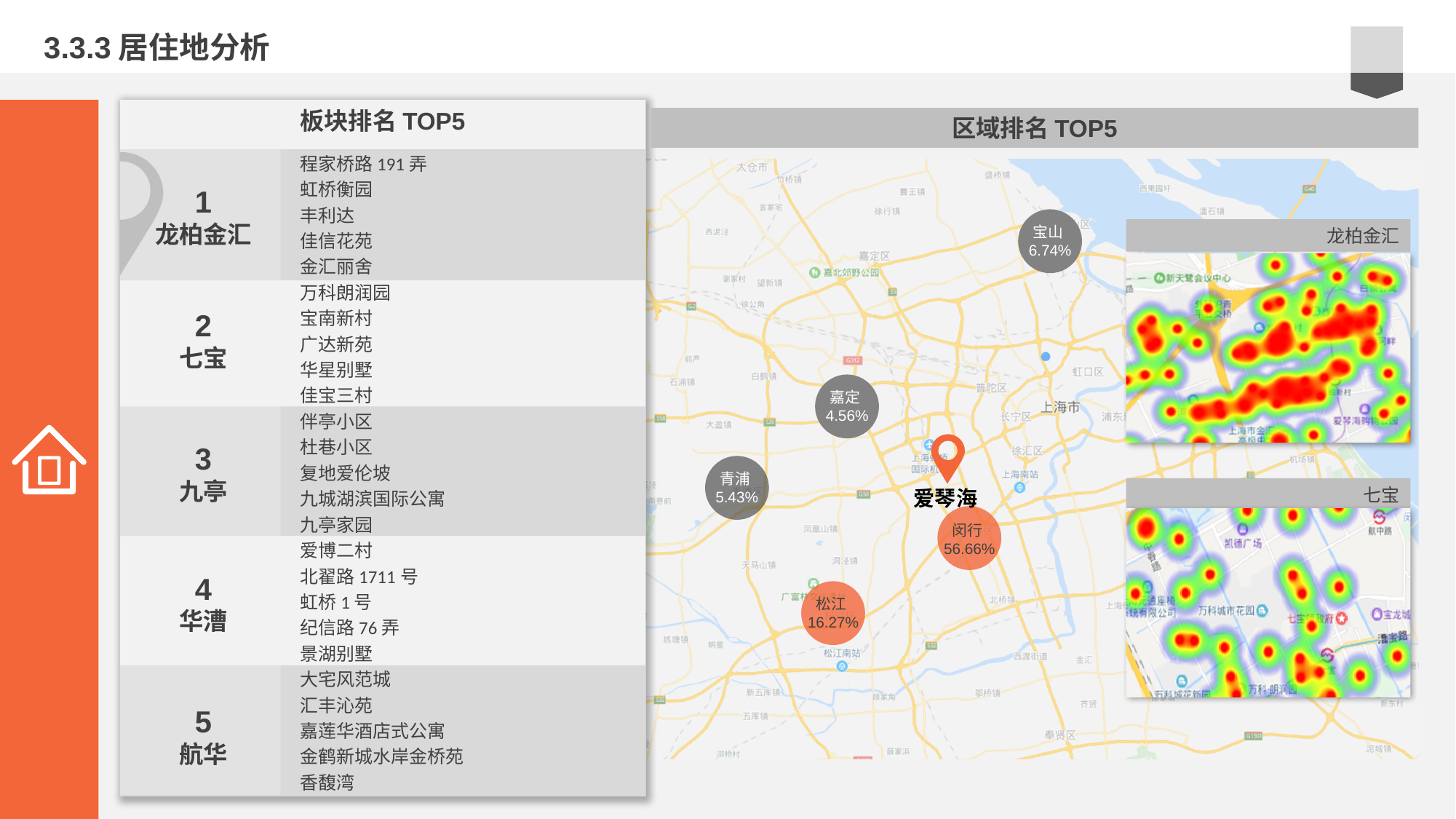

3.3.3居住地分析
74

区域排名TOP5
板块排名TOP5
区域排名TOP5
程家桥路191弄
虹桥衡园
丰利达
佳信花苑
金汇丽舍
万科朗润园
宝南新村
广达新苑
华星别墅
佳宝三村
伴亭小区
杜巷小区
复地爱伦坡
九城湖滨国际公寓
九亭家园
爱博二村
北翟路1711号
虹桥1号
纪信路76弄
景湖别墅
大宅风范城
汇丰沁苑
嘉莲华酒店式公寓
金鹤新城水岸金桥苑
香馥湾
华漕—东亚商品房
华漕—南华路办公楼
静安新城—海上新村
龙柏金汇—俊岭国际
七宝—航华小区
九亭—沪亭北路790号
九亭—龙悦小区
泗泾—万业梦立方
松江大学城—绿地蔷薇九里别墅
新桥—沿海丽水馨庭二期
顾村—泊仕郡
顾村—泰和新城
罗店—宝欣苑
共富—富都园
通河—共和新苑江
徐泾—高景花园
徐泾—龙联小区
青浦新城—湖畔天下
嘉定镇—祥源名城
丰庄—金丰新村
江桥新城—城杰苑二期
江桥新城—恒嘉花园
南翔—商欣新村
华新—新丰公寓
朱家角—盛世明珠苑

1
闵行区
1
龙柏金汇

宝山6.74%
龙柏金汇

2
松江区
2
七宝

嘉定4.56%

3
宝山区
3
九亭

爱琴海

青浦5.43%
七宝

闵行56.66%
4
青浦区
4
华漕

松江16.27%

5
嘉定区
5
航华